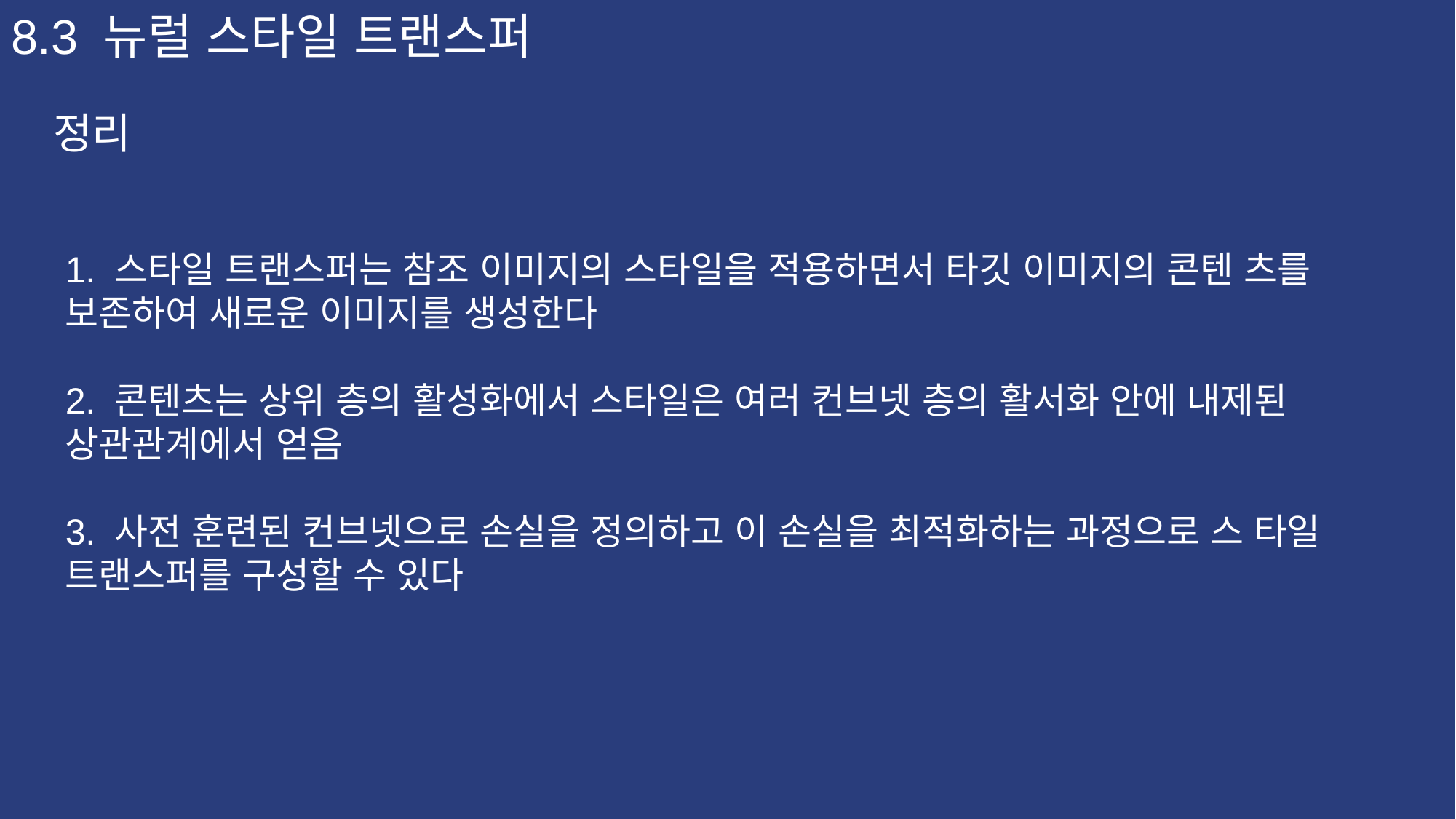

8.3 뉴럴 스타일 트랜스퍼
정리
1. 스타일 트랜스퍼는 참조 이미지의 스타일을 적용하면서 타깃 이미지의 콘텐 츠를 보존하여 새로운 이미지를 생성한다

2. 콘텐츠는 상위 층의 활성화에서 스타일은 여러 컨브넷 층의 활서화 안에 내제된 상관관계에서 얻음

3. 사전 훈련된 컨브넷으로 손실을 정의하고 이 손실을 최적화하는 과정으로 스 타일 트랜스퍼를 구성할 수 있다